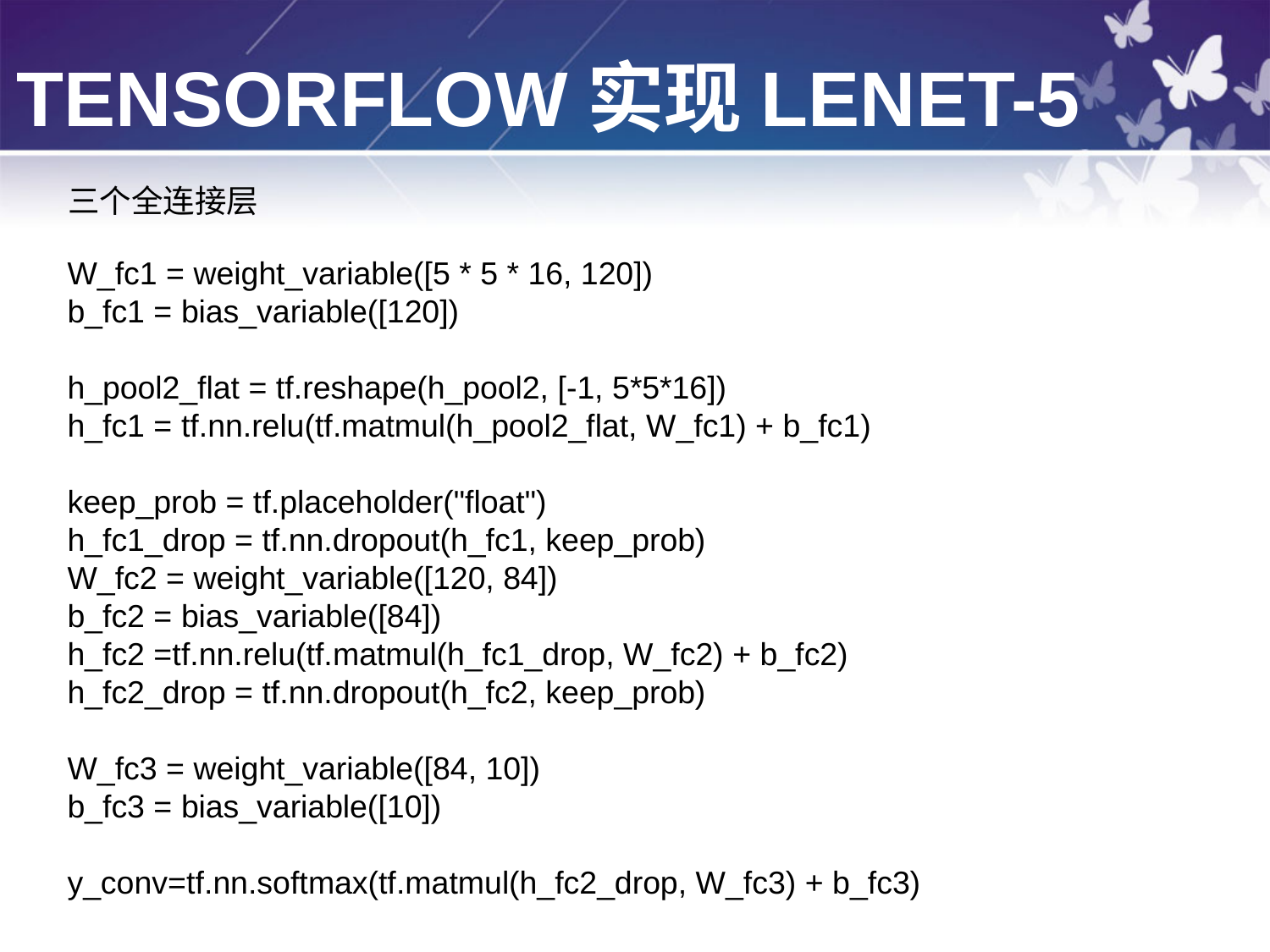

Tensorflow实现LENET-5
三个全连接层
W_fc1 = weight_variable([5 * 5 * 16, 120])
b_fc1 = bias_variable([120])
h_pool2_flat = tf.reshape(h_pool2, [-1, 5*5*16])
h_fc1 = tf.nn.relu(tf.matmul(h_pool2_flat, W_fc1) + b_fc1)
keep_prob = tf.placeholder("float")
h_fc1_drop = tf.nn.dropout(h_fc1, keep_prob)
W_fc2 = weight_variable([120, 84])
b_fc2 = bias_variable([84])
h_fc2 =tf.nn.relu(tf.matmul(h_fc1_drop, W_fc2) + b_fc2)
h_fc2_drop = tf.nn.dropout(h_fc2, keep_prob)
W_fc3 = weight_variable([84, 10])
b_fc3 = bias_variable([10])
y_conv=tf.nn.softmax(tf.matmul(h_fc2_drop, W_fc3) + b_fc3)